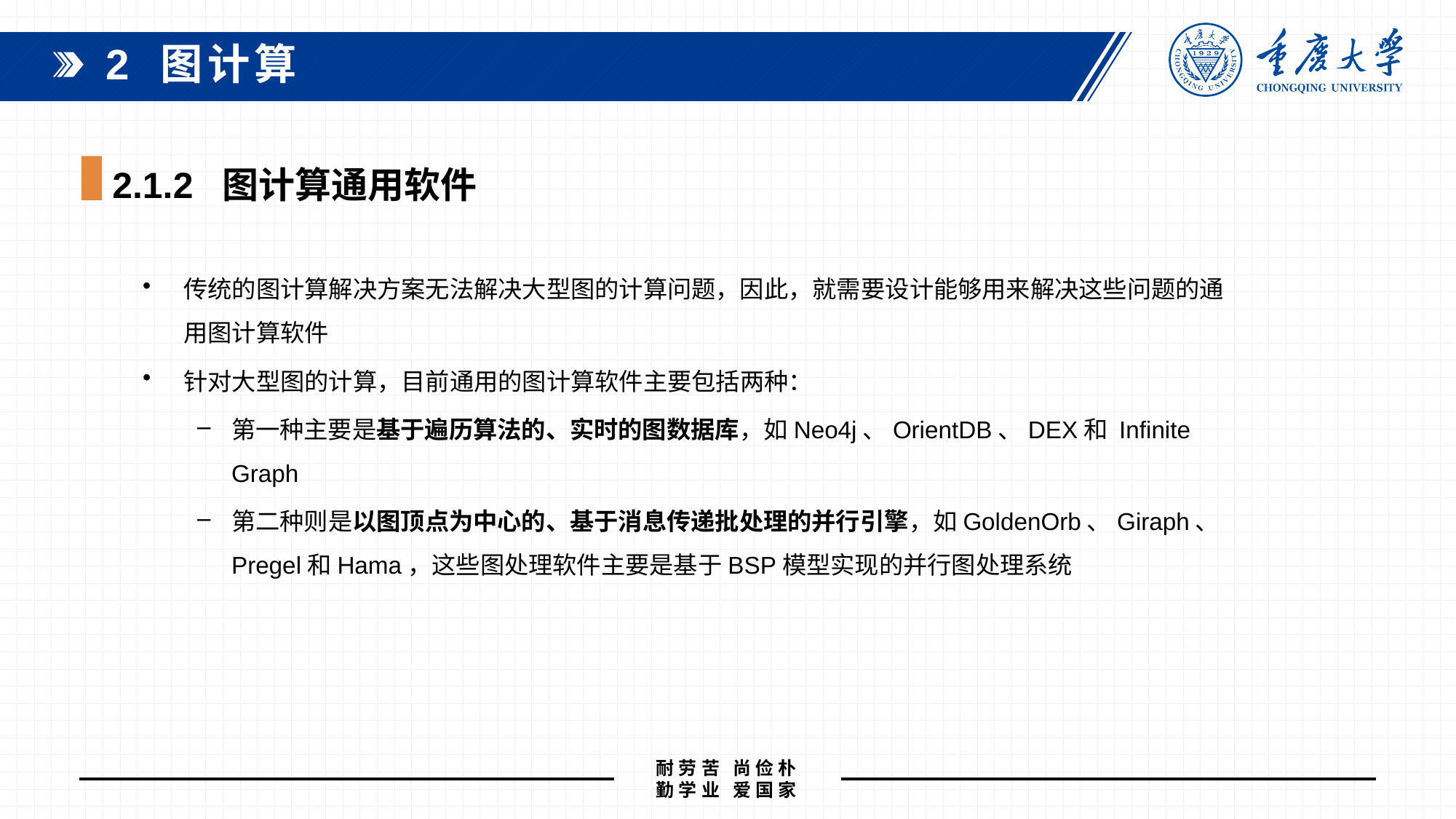

2 图计算

2.1.2  图计算通用软件
传统的图计算解决方案无法解决大型图的计算问题，因此，就需要设计能够用来解决这些问题的通用图计算软件
针对大型图的计算，目前通用的图计算软件主要包括两种：
第一种主要是基于遍历算法的、实时的图数据库，如Neo4j、OrientDB、DEX和 Infinite Graph
第二种则是以图顶点为中心的、基于消息传递批处理的并行引擎，如GoldenOrb、Giraph、Pregel和Hama，这些图处理软件主要是基于BSP模型实现的并行图处理系统